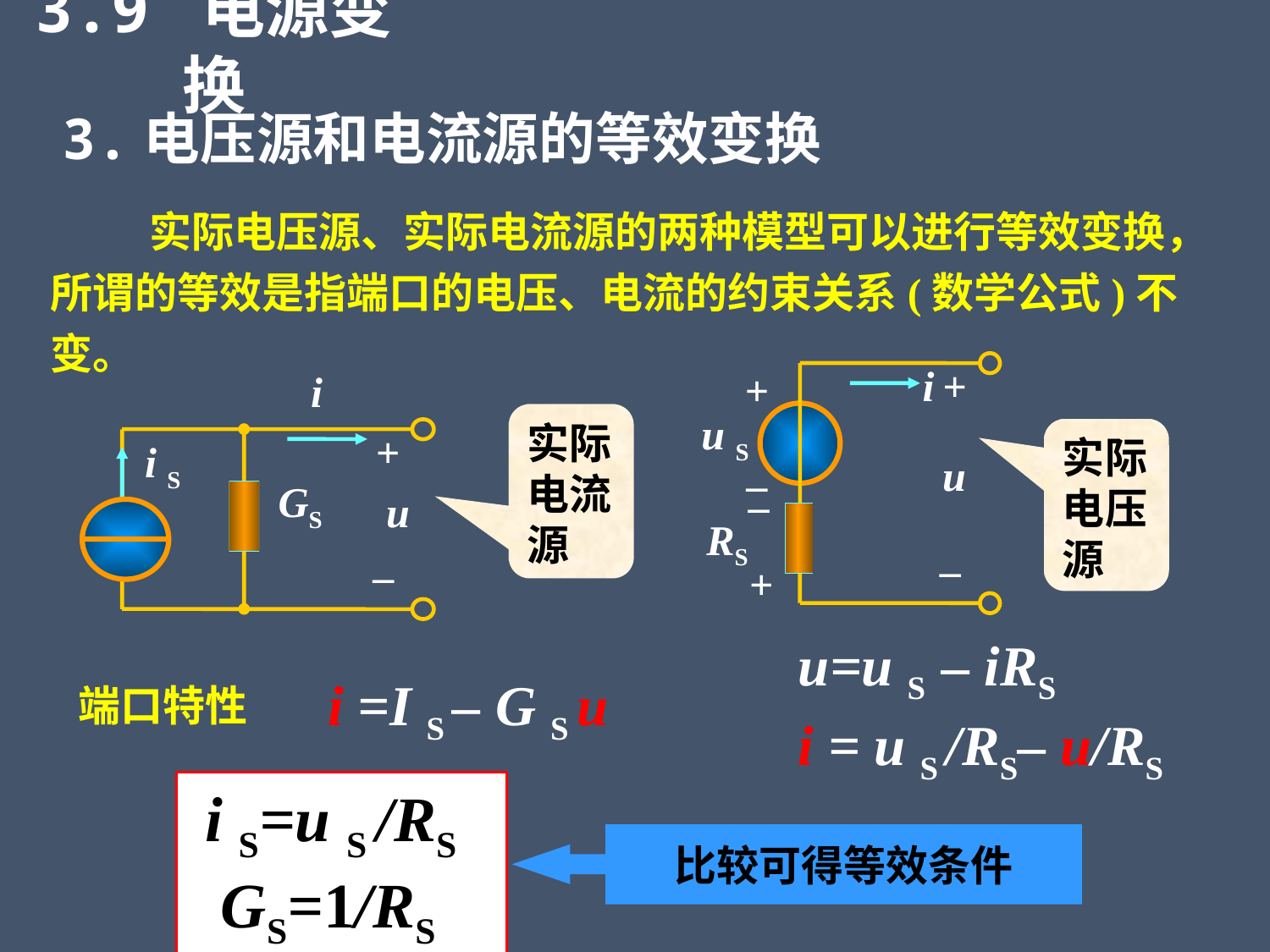

3.9 电源变换
3.电压源和电流源的等效变换
 实际电压源、实际电流源的两种模型可以进行等效变换，所谓的等效是指端口的电压、电流的约束关系(数学公式)不变。
i
+

+

u S

_
u

RS
_

i
+

i S

GS
u

_

实际电流源
实际电压源
_
+
u=u S  – iRS
i =I S – G S u
端口特性
i = u S /RS– u/RS
 i S=u S /RS      GS=1/RS
比较可得等效条件